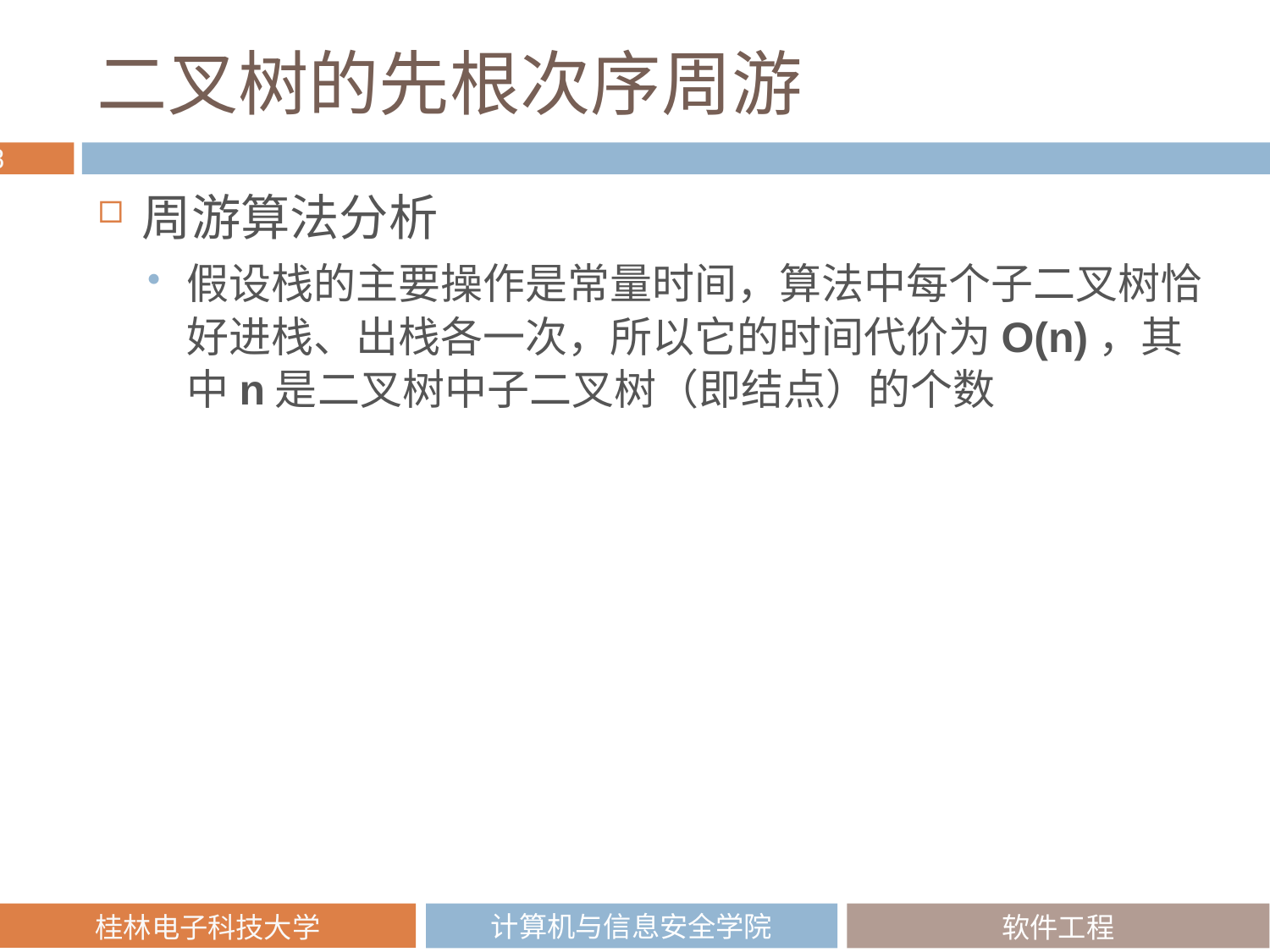

# 二叉树的先根次序周游
周游算法分析
假设栈的主要操作是常量时间，算法中每个子二叉树恰好进栈、出栈各一次，所以它的时间代价为O(n)，其中n是二叉树中子二叉树（即结点）的个数